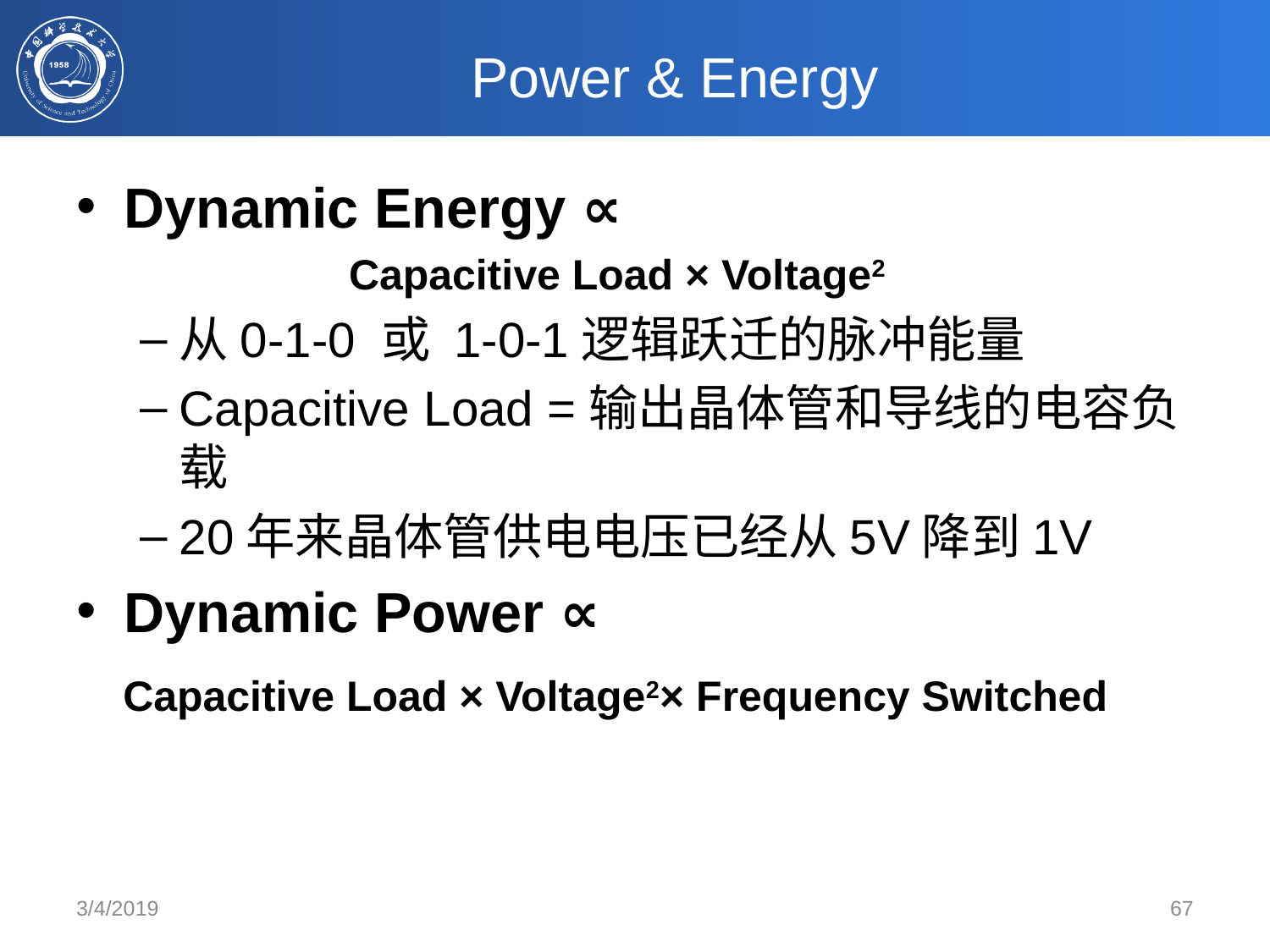

# Power & Energy
Dynamic Energy ∝
                       Capacitive Load × Voltage2
从0-1-0 或 1-0-1逻辑跃迁的脉冲能量
Capacitive Load =输出晶体管和导线的电容负载
20年来晶体管供电电压已经从5V降到1V
Dynamic Power ∝
   Capacitive Load × Voltage2× Frequency Switched

3/4/2019
67